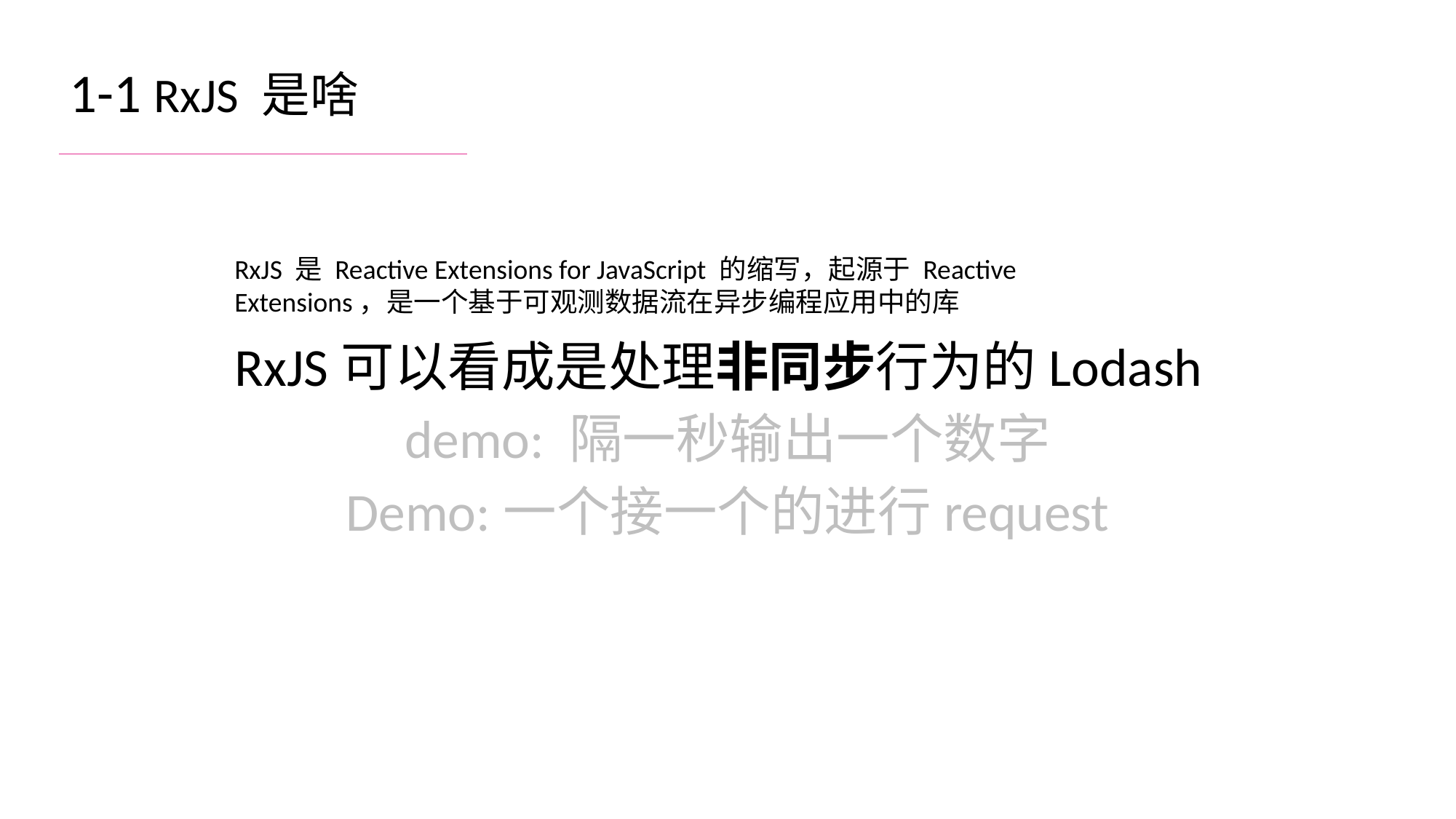

1-1 RxJS 是啥
RxJS 是 Reactive Extensions for JavaScript 的缩写，起源于 Reactive Extensions，是一个基于可观测数据流在异步编程应用中的库
RxJS可以看成是处理非同步行为的Lodash
demo: 隔一秒输出一个数字
Demo:一个接一个的进行request